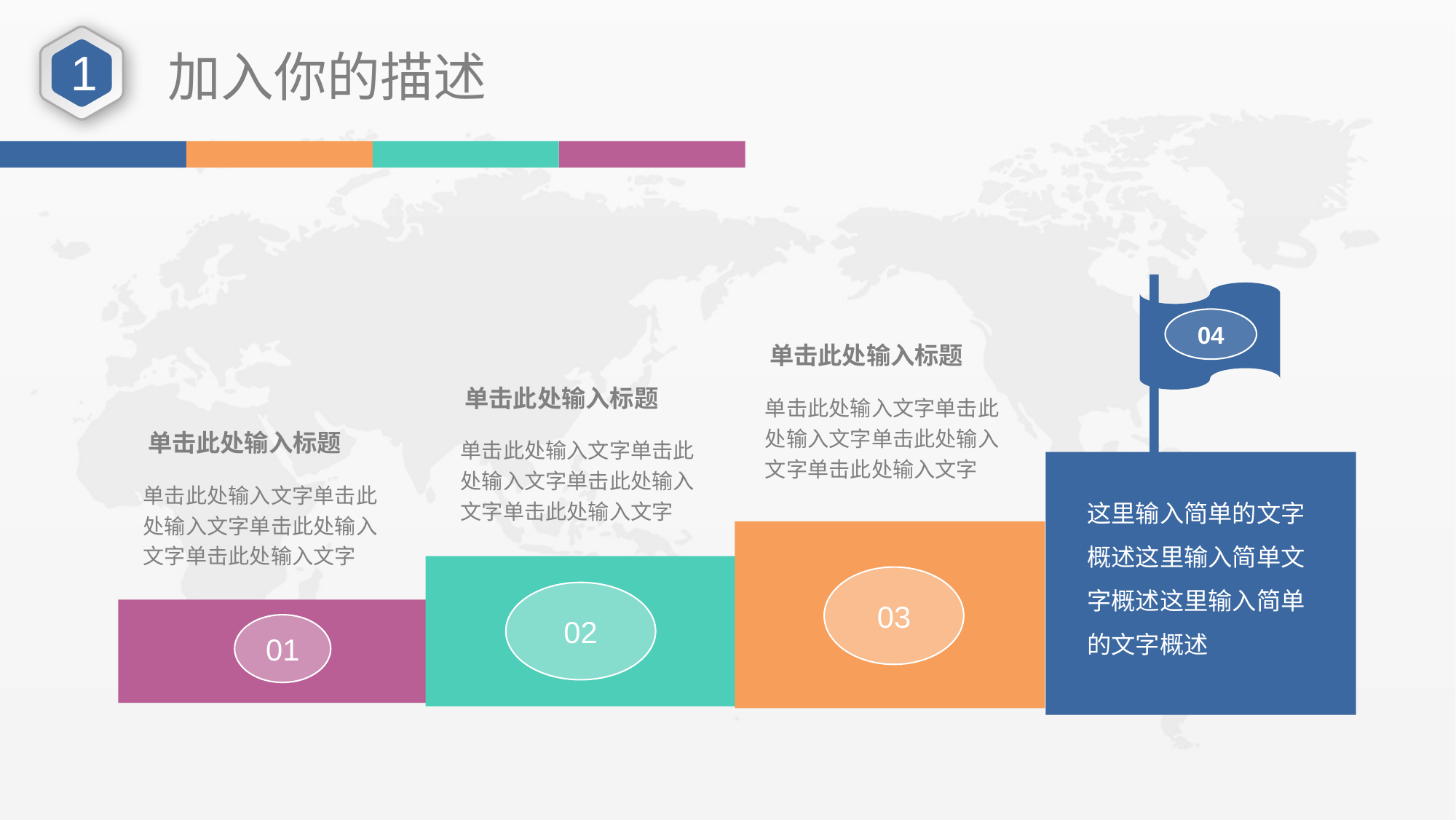

1

加入你的描述

04
单击此处输入标题
单击此处输入标题
单击此处输入文字单击此处输入文字单击此处输入文字单击此处输入文字
单击此处输入标题
单击此处输入文字单击此处输入文字单击此处输入文字单击此处输入文字

单击此处输入文字单击此处输入文字单击此处输入文字单击此处输入文字
这里输入简单的文字概述这里输入简单文字概述这里输入简单的文字概述

03
02

01